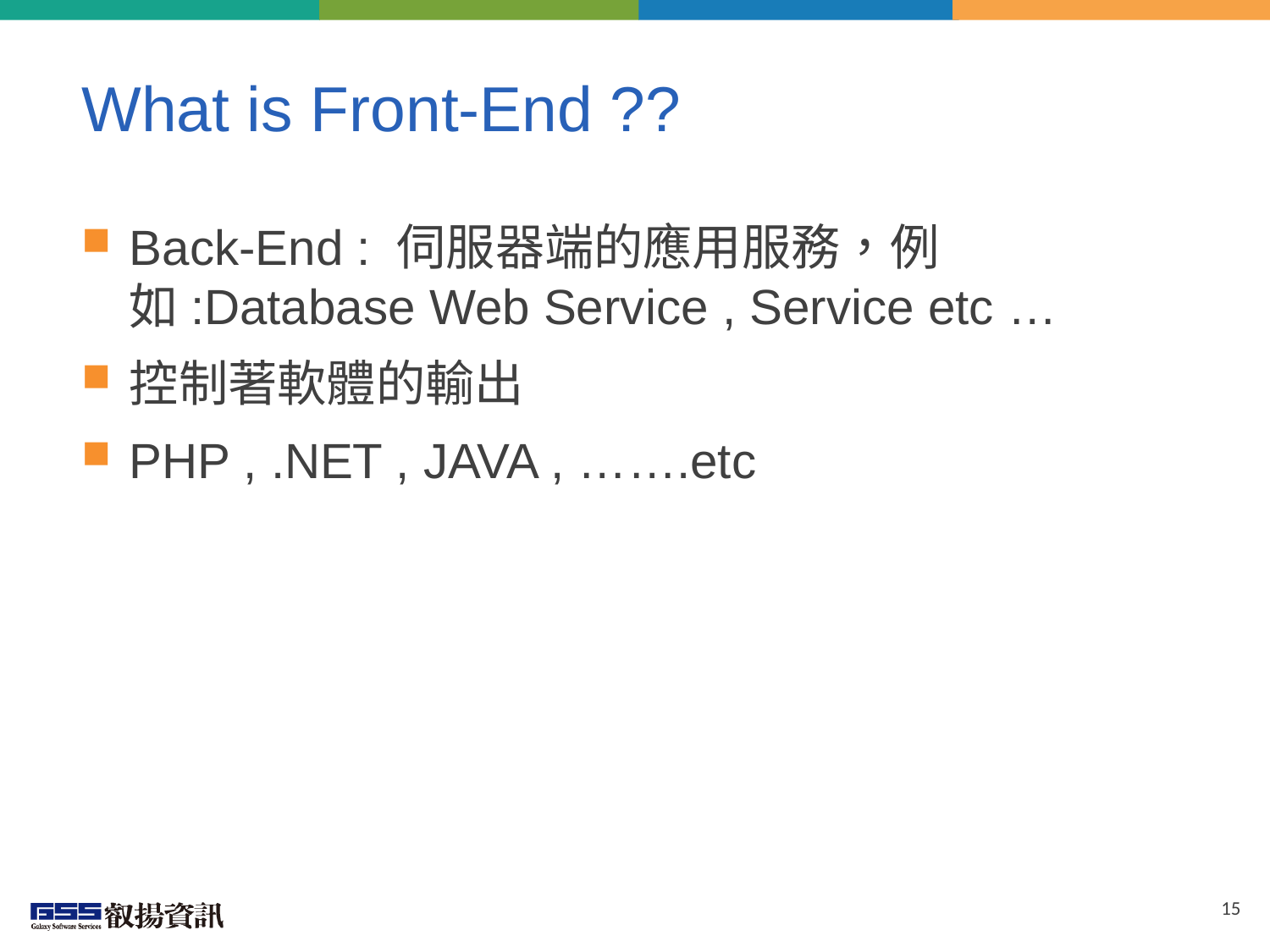

# What is Front-End ??
Back-End : 伺服器端的應用服務，例如:Database Web Service , Service etc …
控制著軟體的輸出
PHP , .NET , JAVA , …….etc